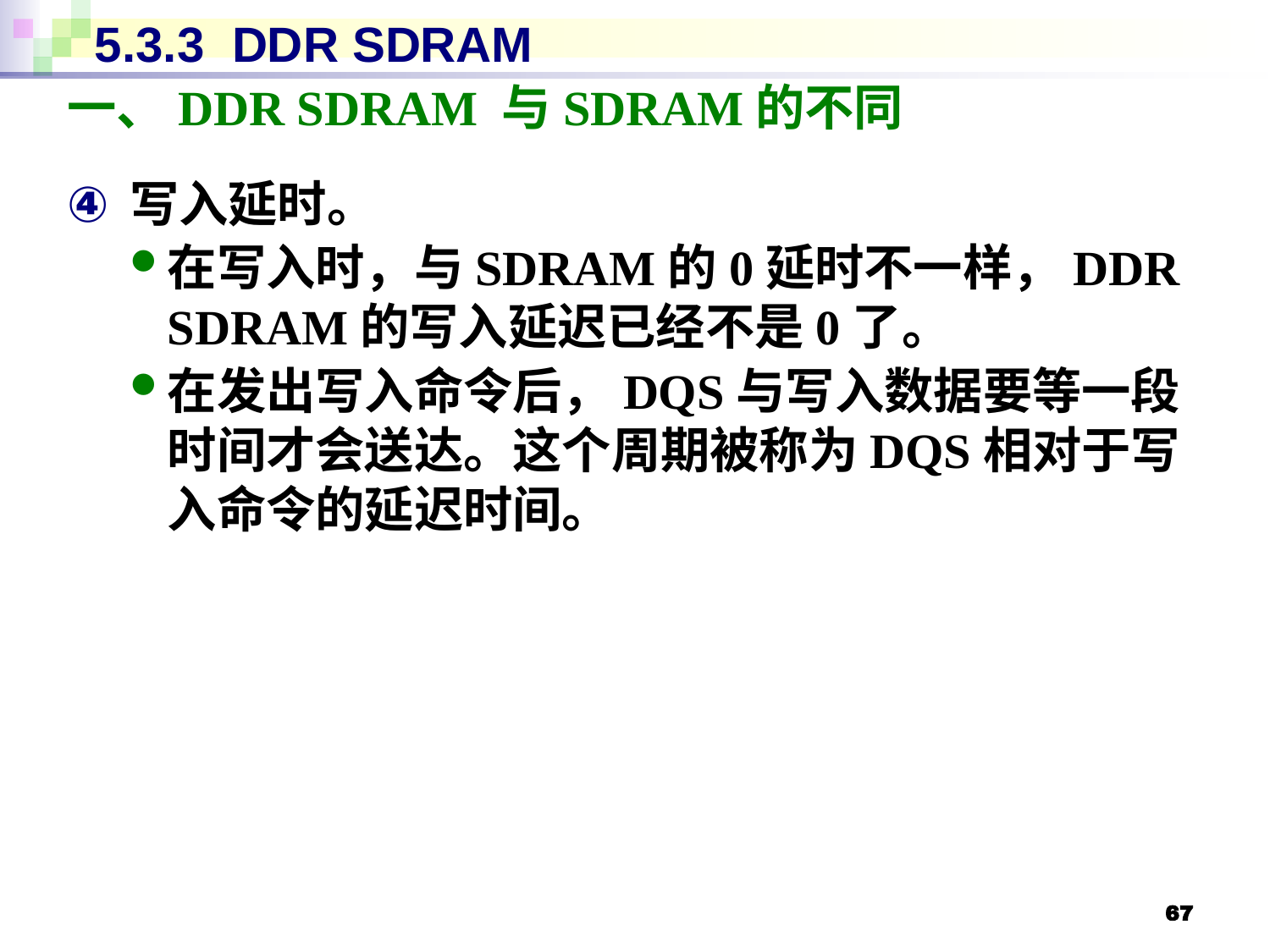

# 5.3.3  DDR SDRAM
一、DDR SDRAM 与SDRAM的不同
写入延时。
在写入时，与SDRAM的0延时不一样，DDR SDRAM的写入延迟已经不是0了。
在发出写入命令后，DQS与写入数据要等一段时间才会送达。这个周期被称为DQS相对于写入命令的延迟时间。
67